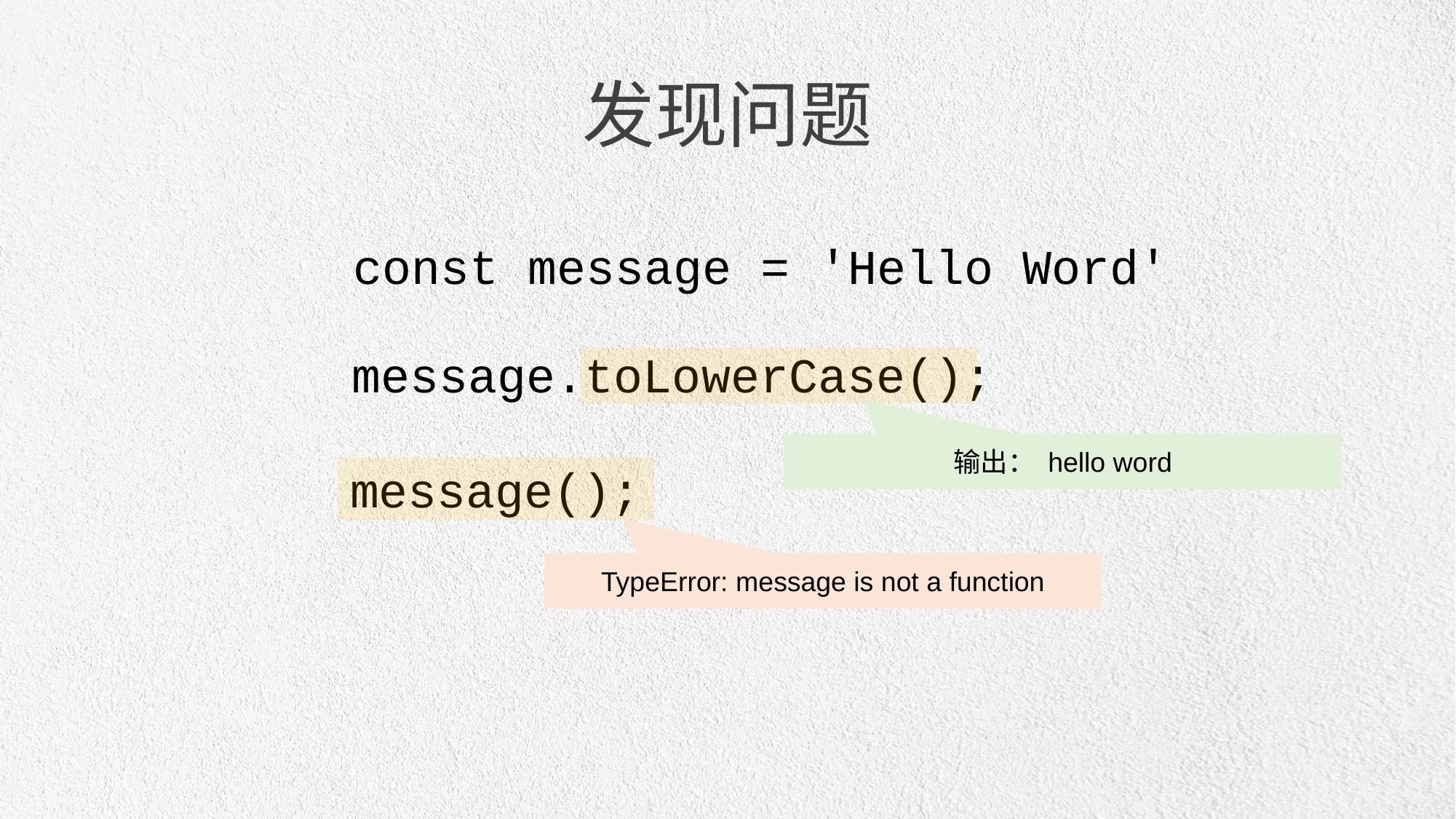

发现问题
const message = 'Hello Word'
message.toLowerCase();

输出： hello word
message();

TypeError: message is not a function